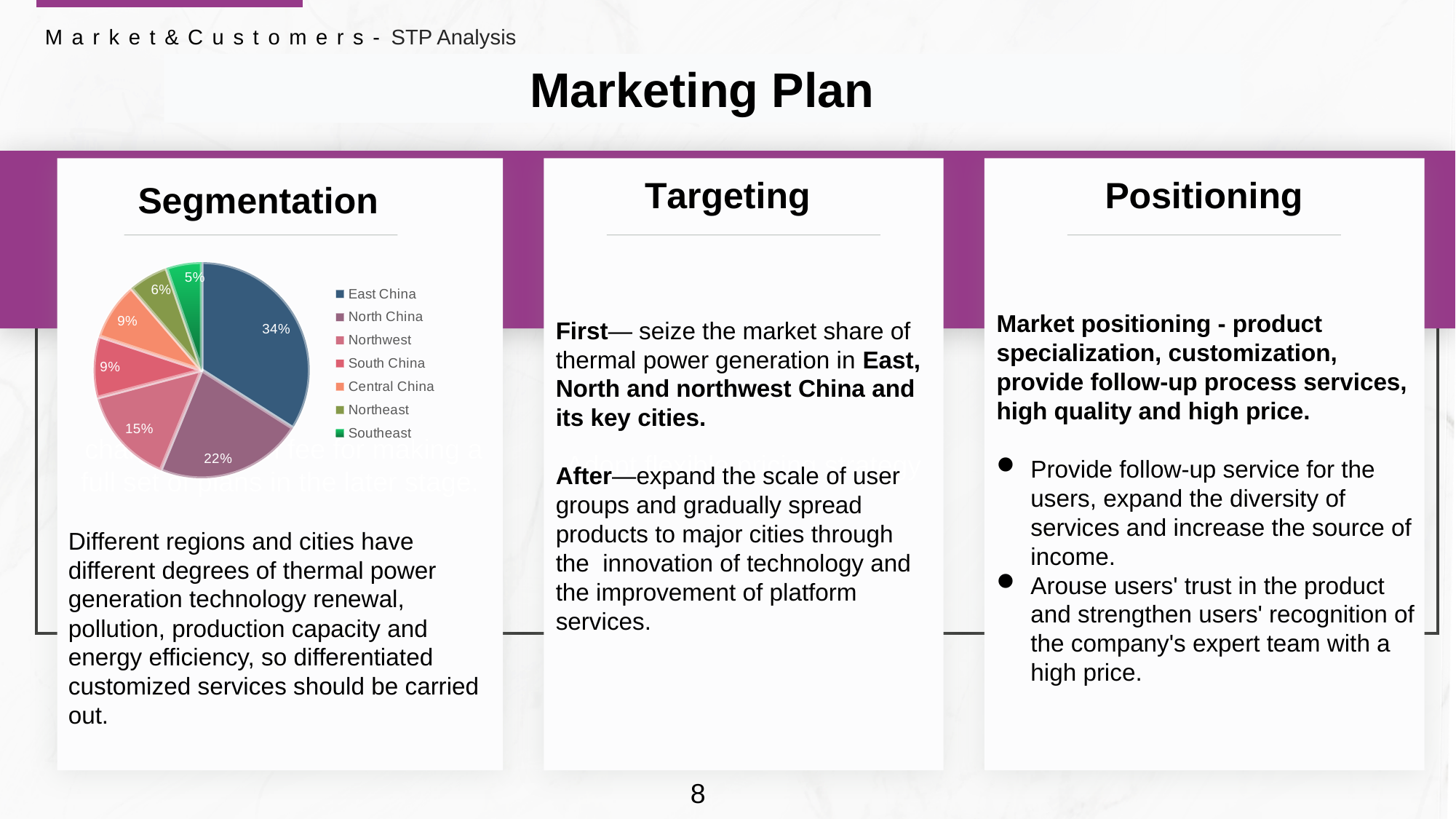

Market&Customers-
STP Analysis
Marketing Plan

Targeting

### Chart

| Category | 系列 1 | 系列 2 | 系列 3 |
|---|---|---|---|
| East China | 0.34 | 2.4 | 2.0 |
| North China | 0.222 | 4.4 | 2.0 |
| Northwest | 0.147 | 1.8 | 3.0 |
| South China | 0.092 | 2.8 | 5.0 |
| Central China | 0.086 | None | None |
| Northeast | 0.06 | None | None |
| Southeast | 0.053 | None | None |
 charge a certain fee for making a full set of plans in the later stage.
Adopt flexible pricing strategy

Positioning

Segmentation

Market positioning - product specialization, customization, provide follow-up process services, high quality and high price.

Provide follow-up service for the  users, expand the diversity of services and increase the source of income.
Arouse users' trust in the product and strengthen users' recognition of the company's expert team with a high price.
First— seize the market share of thermal power generation in East, North and northwest China and its key cities.

After—expand the scale of user groups and gradually spread products to major cities through the  innovation of technology and the improvement of platform services.
Different regions and cities have different degrees of thermal power generation technology renewal, pollution, production capacity and energy efficiency, so differentiated customized services should be carried out.
8